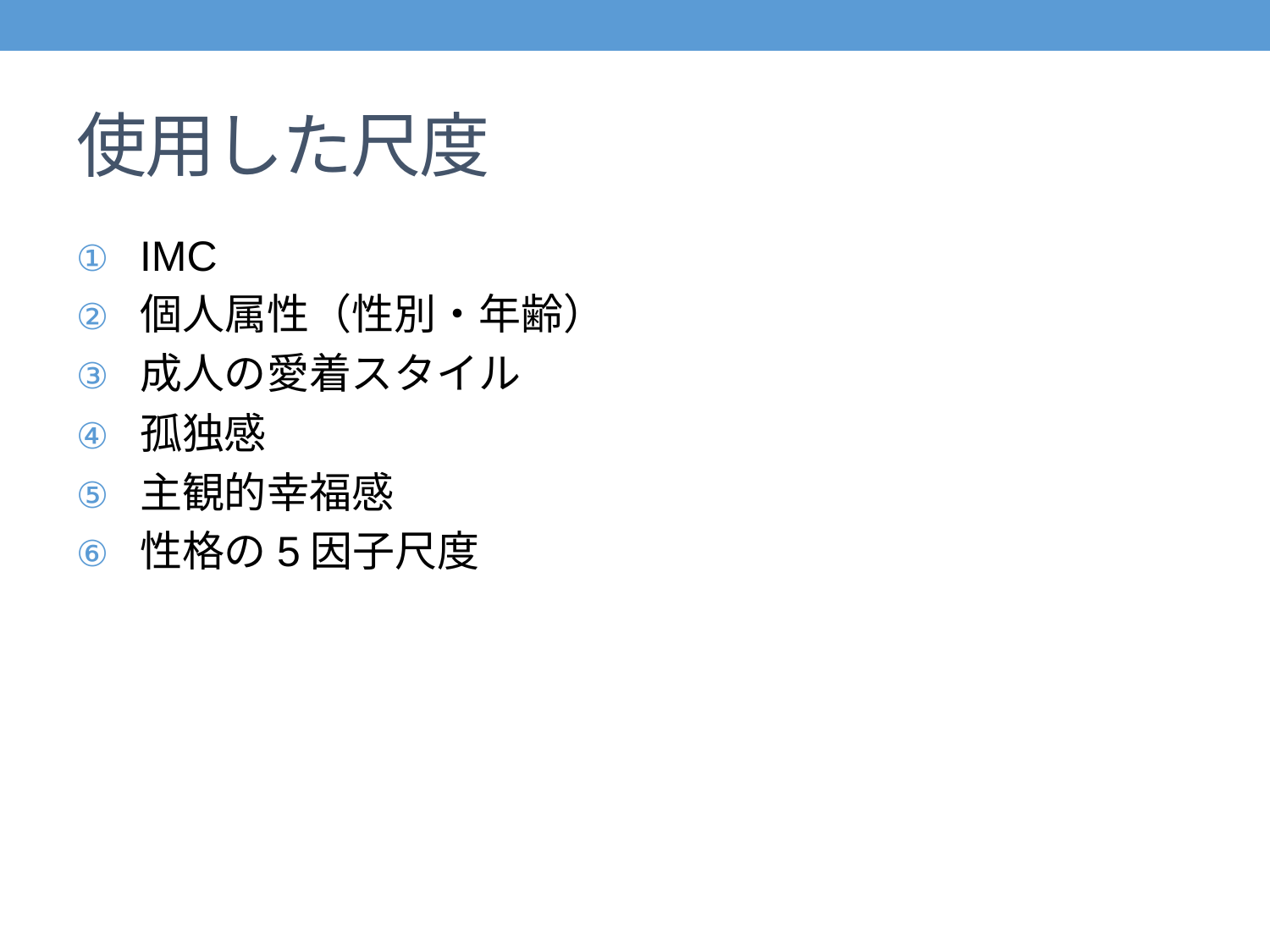

# 使用した尺度
IMC
個人属性（性別・年齢）
成人の愛着スタイル
孤独感
主観的幸福感
性格の5因子尺度